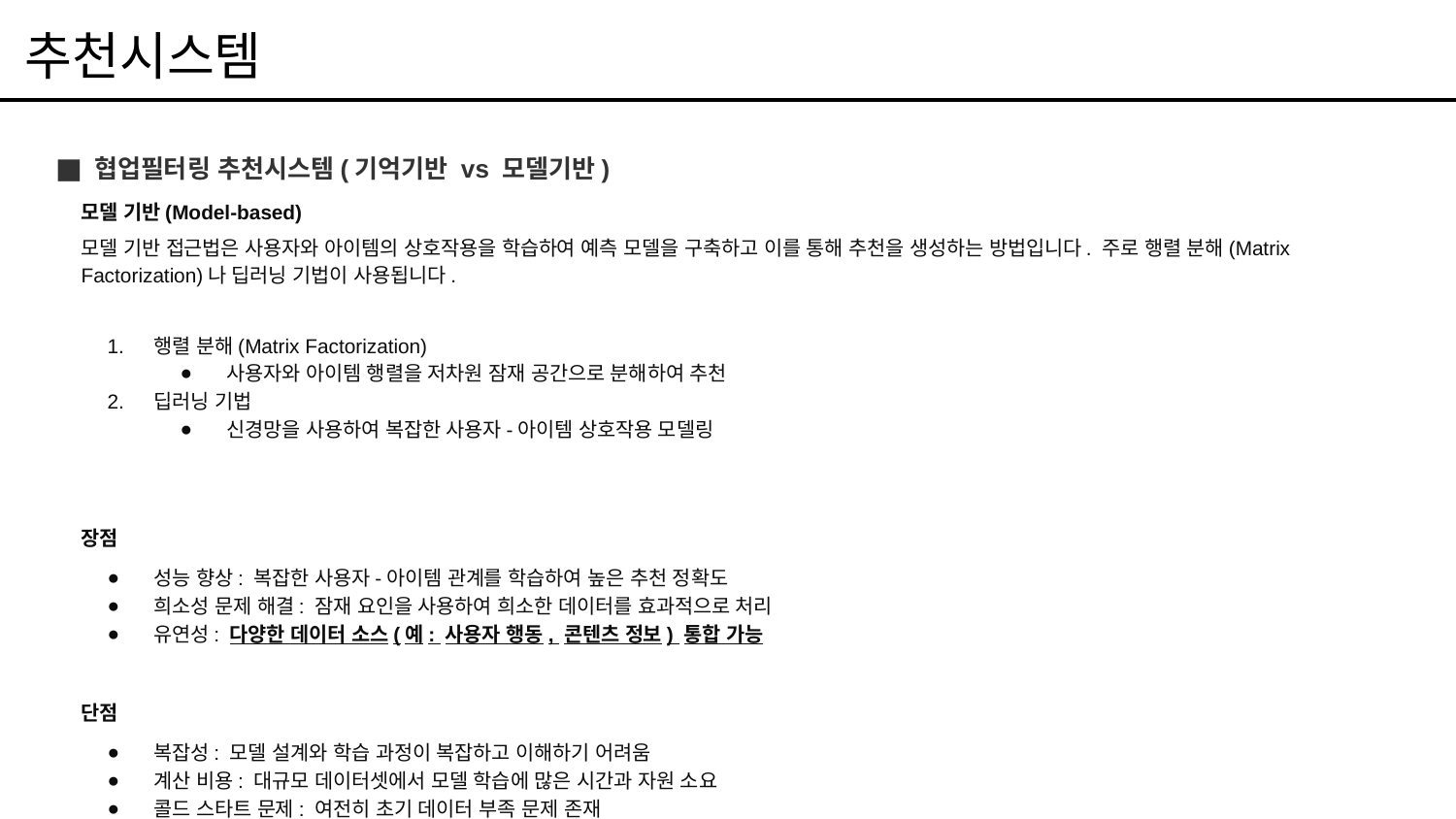

추천시스템
# ⬛ 협업필터링 추천시스템(기억기반 vs 모델기반)

모델 기반(Model-based)
모델 기반 접근법은 사용자와 아이템의 상호작용을 학습하여 예측 모델을 구축하고 이를 통해 추천을 생성하는 방법입니다. 주로 행렬 분해(Matrix Factorization)나 딥러닝 기법이 사용됩니다.
행렬 분해(Matrix Factorization)
사용자와 아이템 행렬을 저차원 잠재 공간으로 분해하여 추천
딥러닝 기법
신경망을 사용하여 복잡한 사용자-아이템 상호작용 모델링
장점
성능 향상: 복잡한 사용자-아이템 관계를 학습하여 높은 추천 정확도
희소성 문제 해결: 잠재 요인을 사용하여 희소한 데이터를 효과적으로 처리
유연성: 다양한 데이터 소스(예: 사용자 행동, 콘텐츠 정보) 통합 가능
단점
복잡성: 모델 설계와 학습 과정이 복잡하고 이해하기 어려움
계산 비용: 대규모 데이터셋에서 모델 학습에 많은 시간과 자원 소요
콜드 스타트 문제: 여전히 초기 데이터 부족 문제 존재